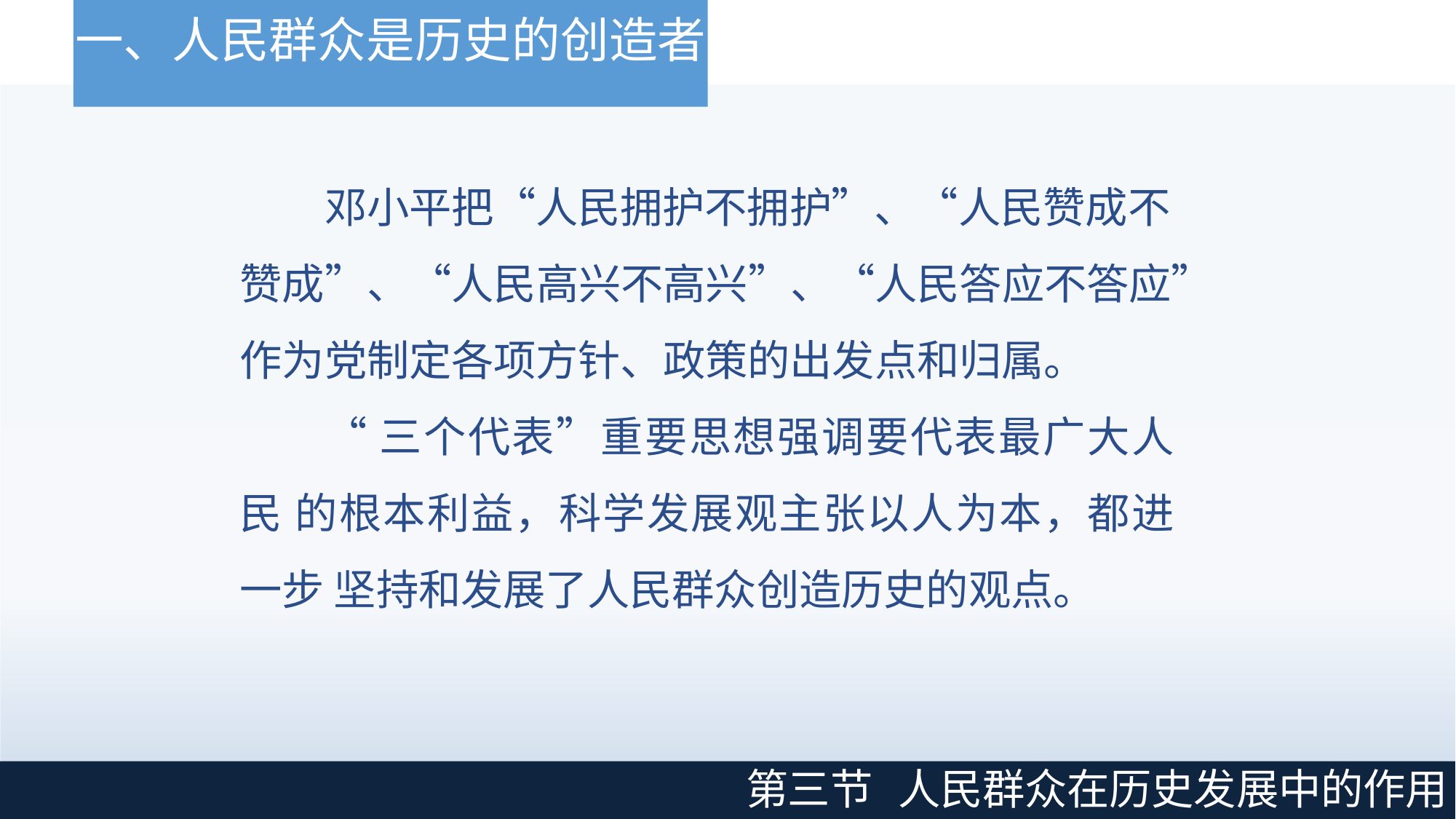

# 一、人民群众是历史的创造者

邓小平把“人民拥护不拥护”、“人民赞成不 赞成”、“人民高兴不高兴”、“人民答应不答应” 作为党制定各项方针、政策的出发点和归属。
“三个代表”重要思想强调要代表最广大人民 的根本利益，科学发展观主张以人为本，都进一步 坚持和发展了人民群众创造历史的观点。
第三节
人民群众在历史发展中的作用